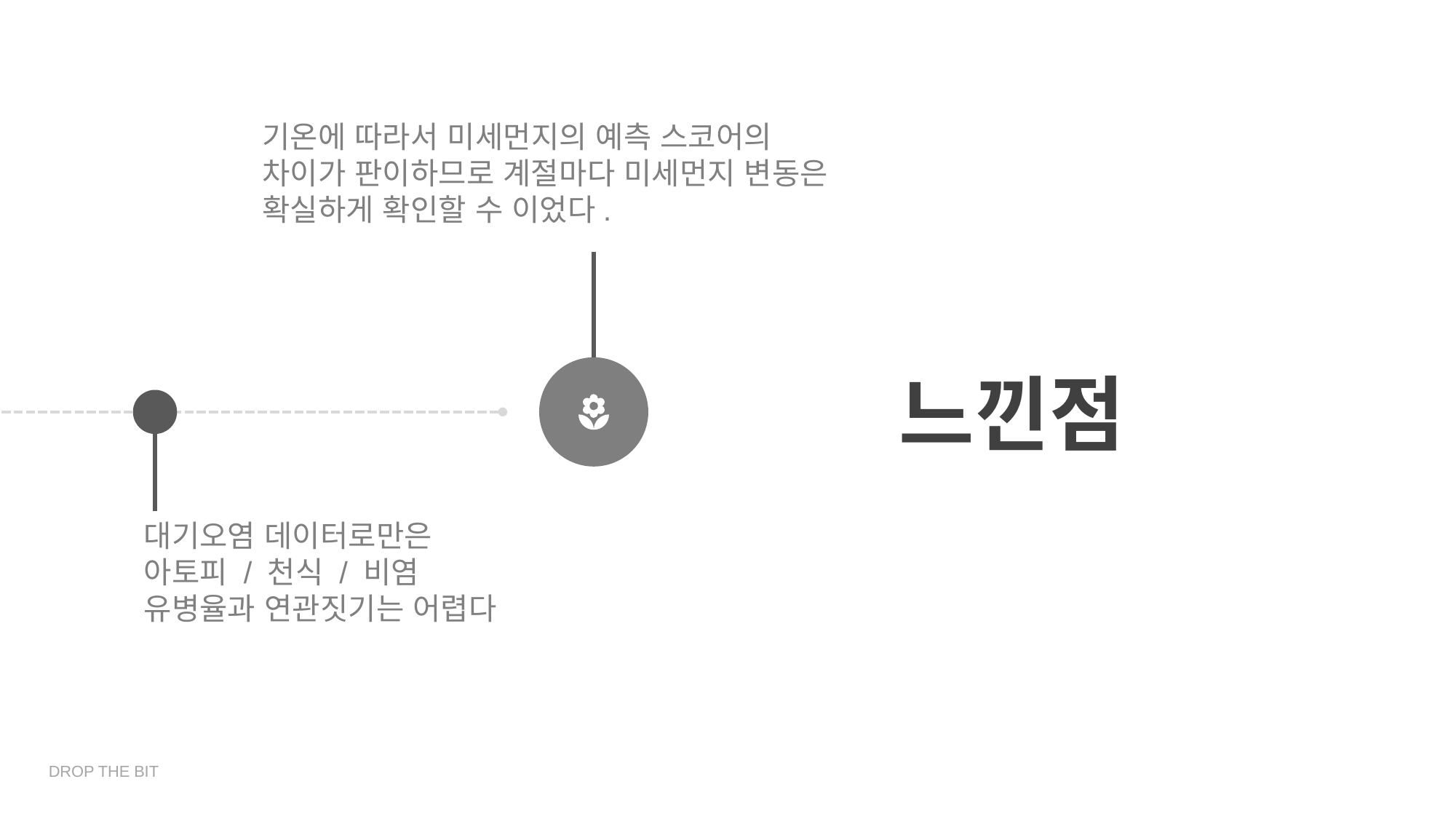

기온에 따라서 미세먼지의 예측 스코어의
차이가 판이하므로 계절마다 미세먼지 변동은
확실하게 확인할 수 이었다.
대기오염 데이터로만은 아토피 / 천식 / 비염
유병율과 연관짓기는 어렵다

느낀점

DROP THE BIT